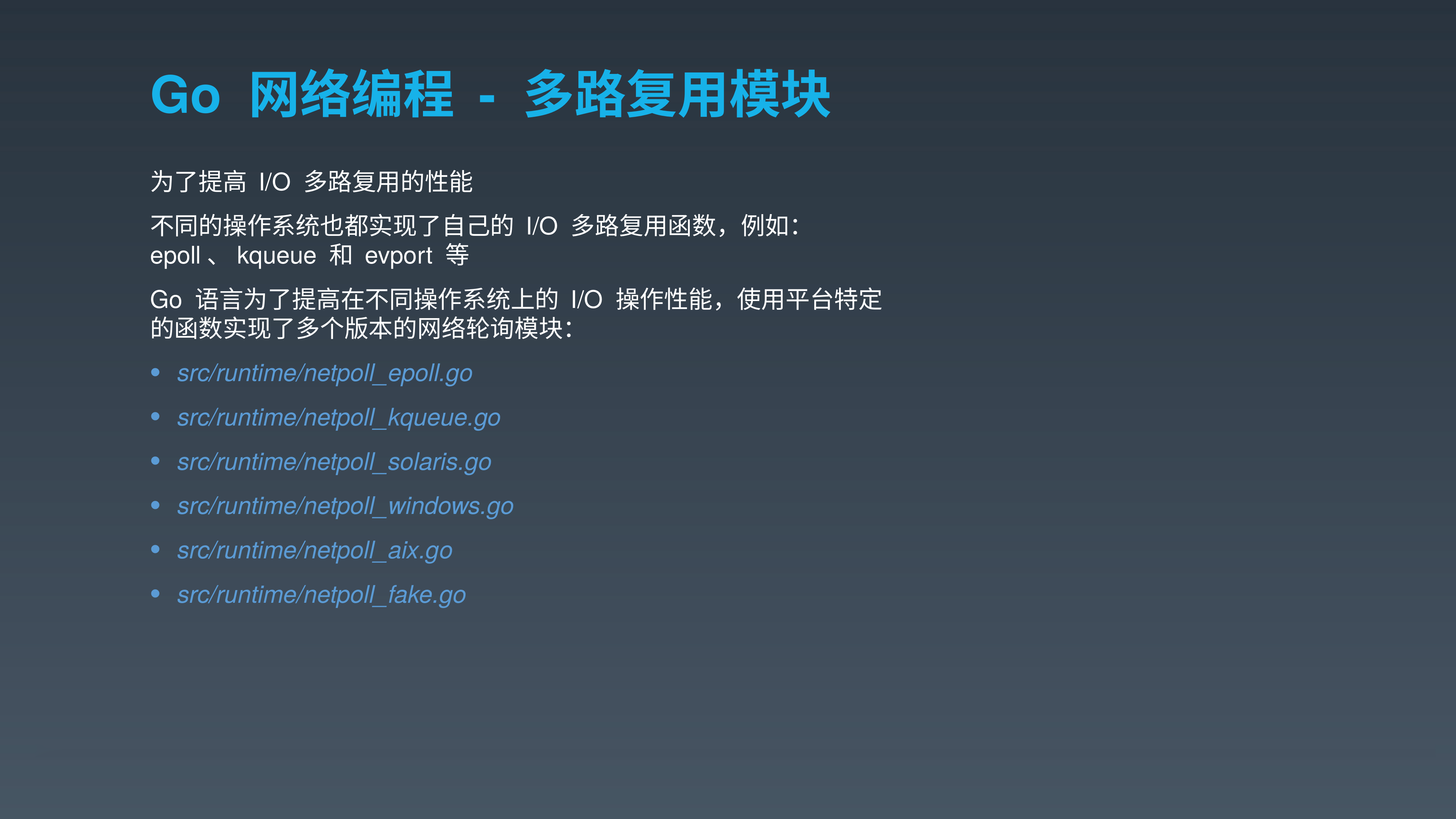

# Go 网络编程 - 多路复用模块
为了提高 I/O 多路复用的性能
不同的操作系统也都实现了自己的 I/O 多路复用函数，例如：epoll、kqueue 和 evport 等
Go 语言为了提高在不同操作系统上的 I/O 操作性能，使用平台特定的函数实现了多个版本的网络轮询模块：
src/runtime/netpoll_epoll.go
src/runtime/netpoll_kqueue.go
src/runtime/netpoll_solaris.go
src/runtime/netpoll_windows.go
src/runtime/netpoll_aix.go
src/runtime/netpoll_fake.go